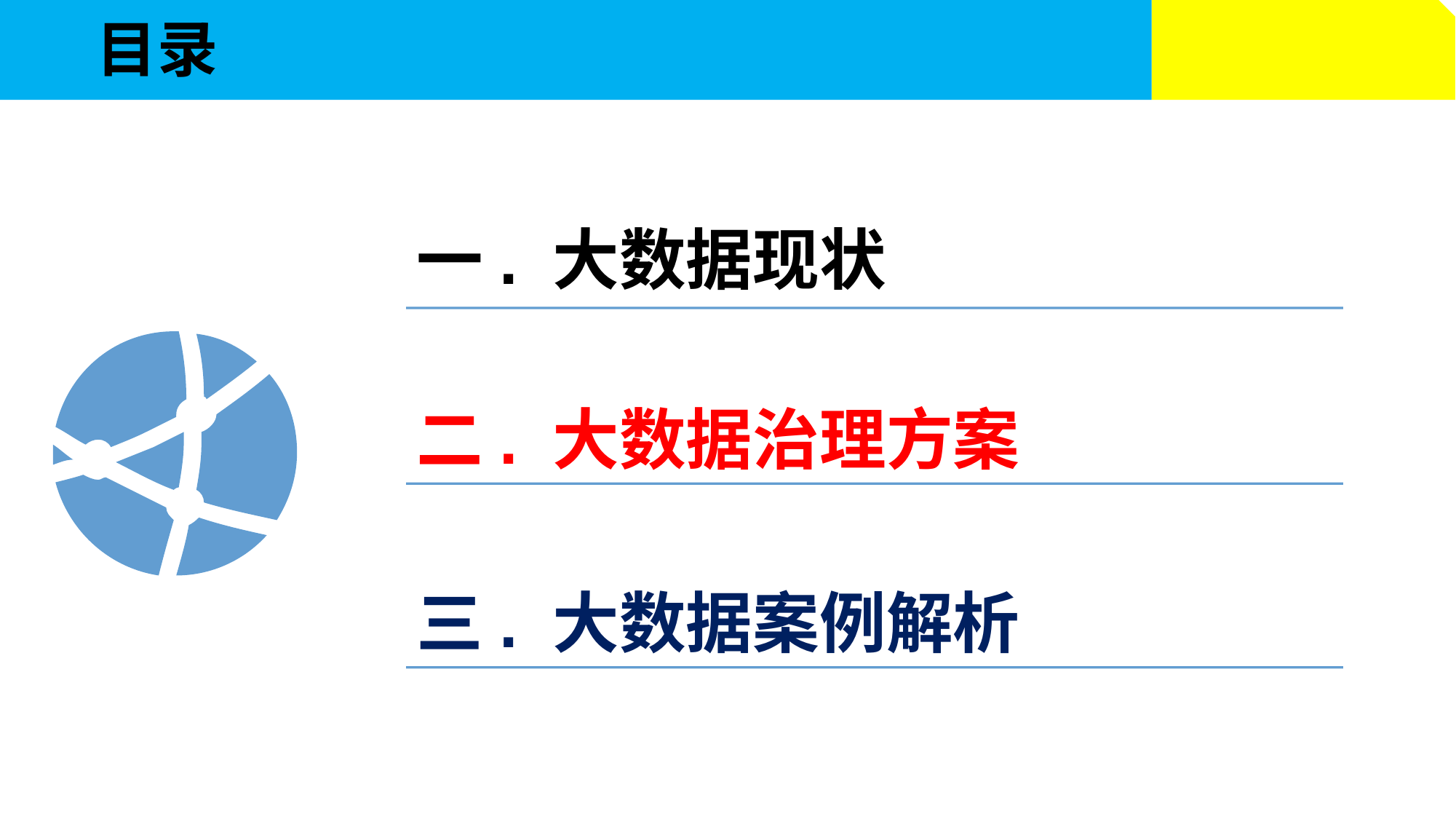

# 目录
一. 大数据现状

二. 大数据治理方案

三. 大数据案例解析